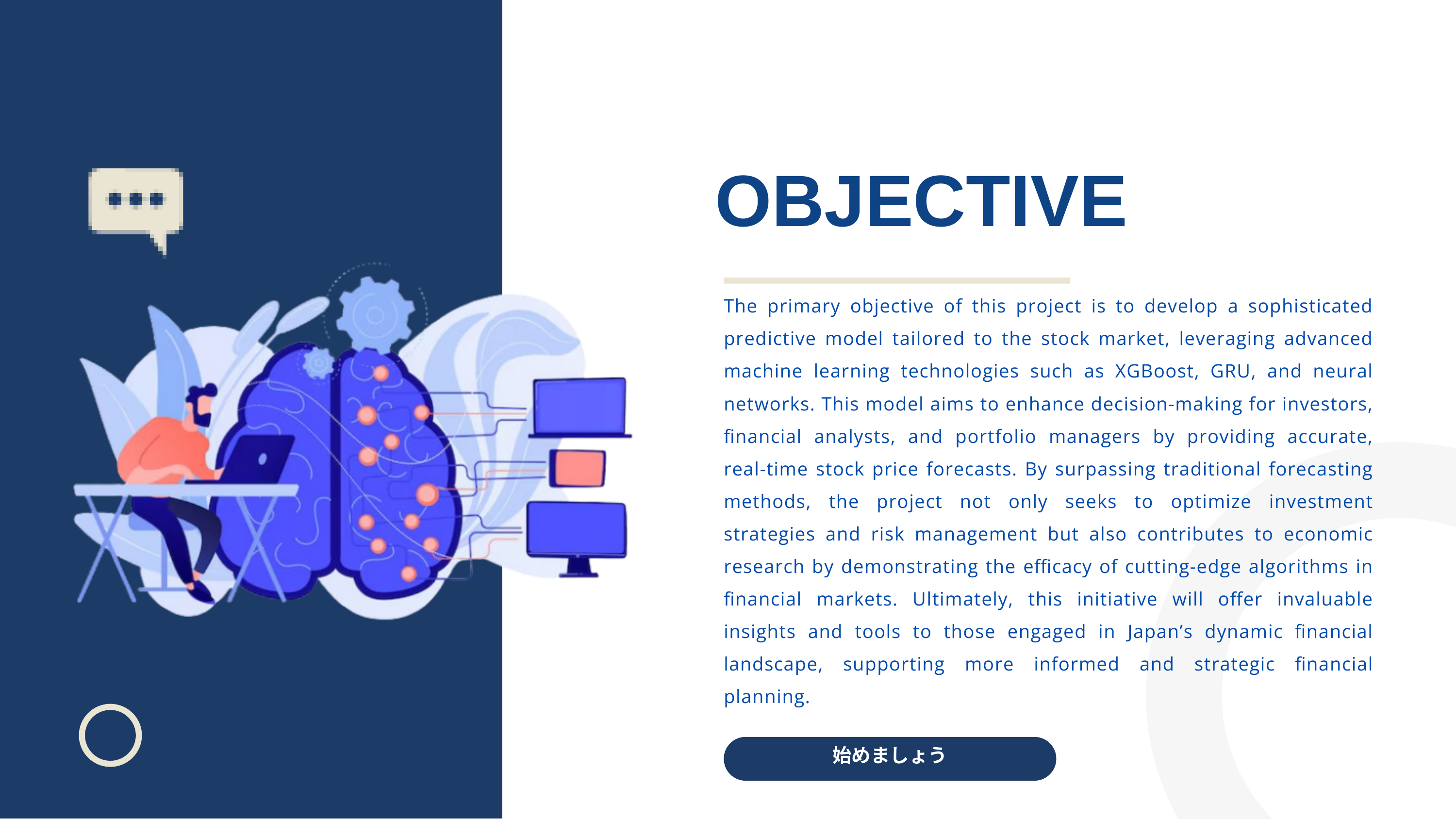

OBJECTIVE

The primary objective of this project is to develop a sophisticated predictive model tailored to the stock market, leveraging advanced machine learning technologies such as XGBoost, GRU, and neural networks. This model aims to enhance decision-making for investors, financial analysts, and portfolio managers by providing accurate, real-time stock price forecasts. By surpassing traditional forecasting methods, the project not only seeks to optimize investment strategies and risk management but also contributes to economic research by demonstrating the efficacy of cutting-edge algorithms in financial markets. Ultimately, this initiative will offer invaluable insights and tools to those engaged in Japan’s dynamic financial landscape, supporting more informed and strategic financial planning.

始めましょう